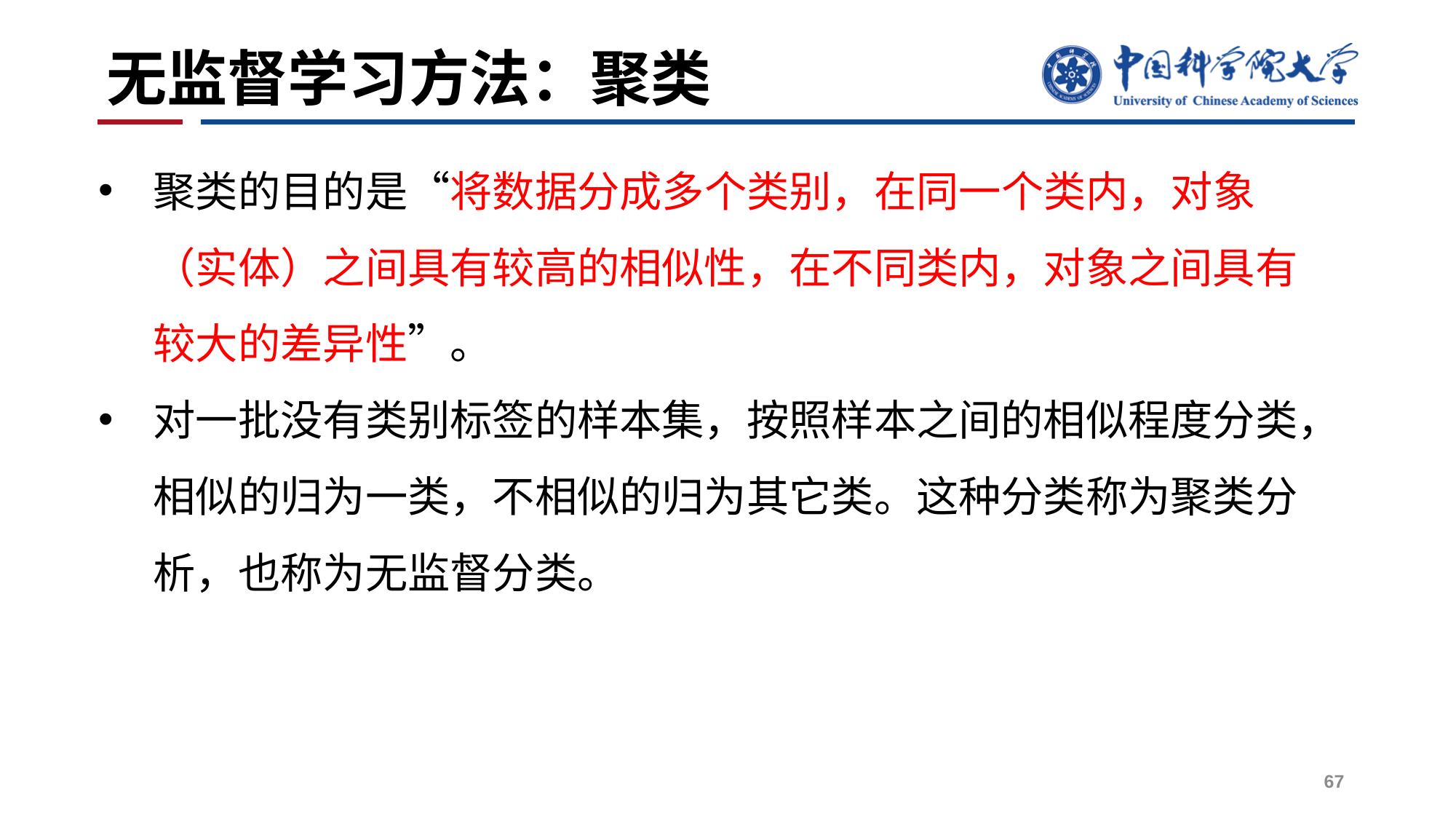

# 无监督学习方法：聚类
聚类的目的是“将数据分成多个类别，在同一个类内，对象（实体）之间具有较高的相似性，在不同类内，对象之间具有较大的差异性”。
对一批没有类别标签的样本集，按照样本之间的相似程度分类，相似的归为一类，不相似的归为其它类。这种分类称为聚类分析，也称为无监督分类。

67